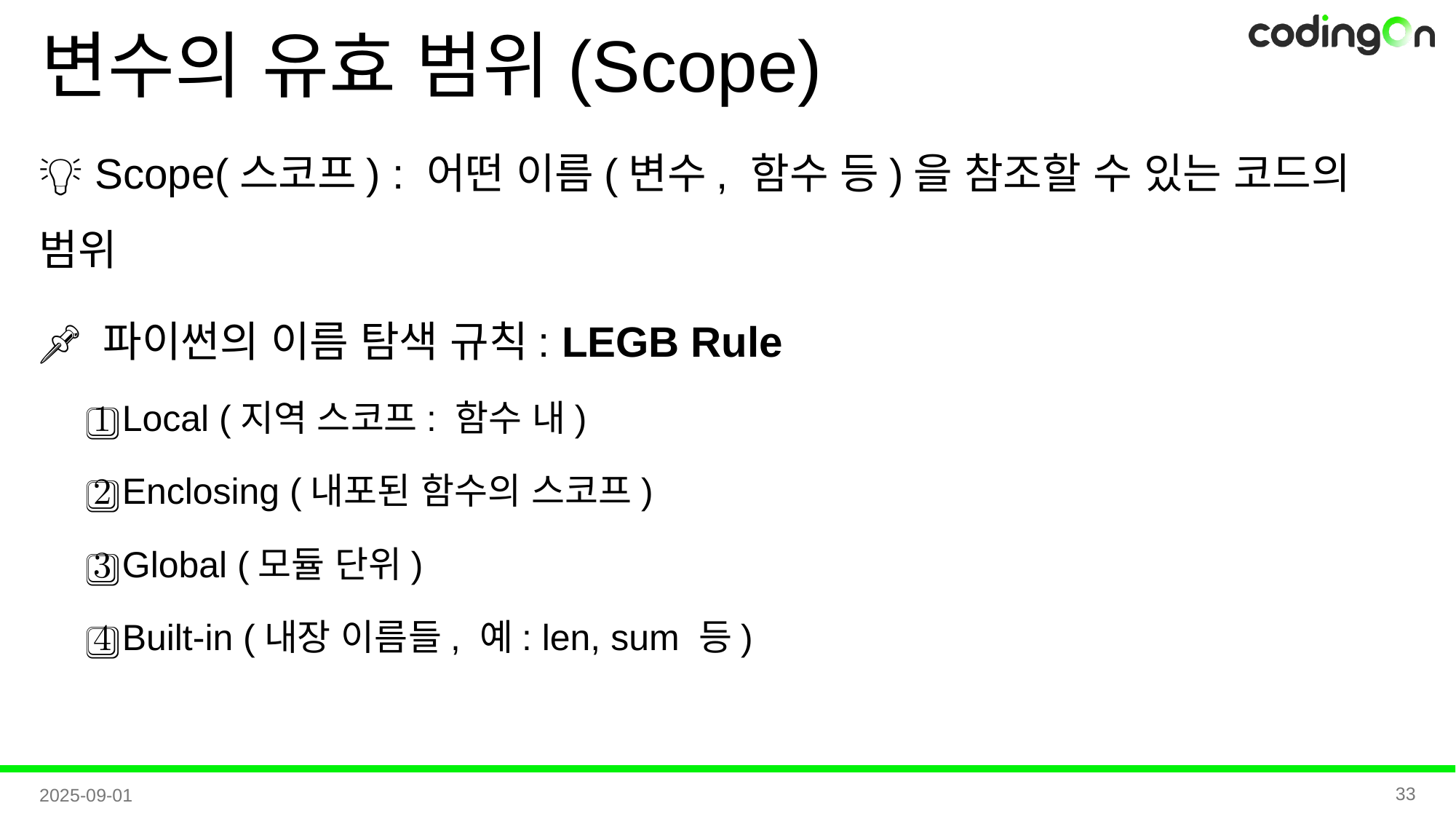

# 변수의 유효 범위(Scope)
💡 Scope(스코프) : 어떤 이름(변수, 함수 등)을 참조할 수 있는 코드의 범위
📌 파이썬의 이름 탐색 규칙: LEGB Rule
1️⃣ Local (지역 스코프: 함수 내)
2️⃣ Enclosing (내포된 함수의 스코프)
3️⃣ Global (모듈 단위)
4️⃣ Built-in (내장 이름들, 예: len, sum 등)

33
2025-09-01